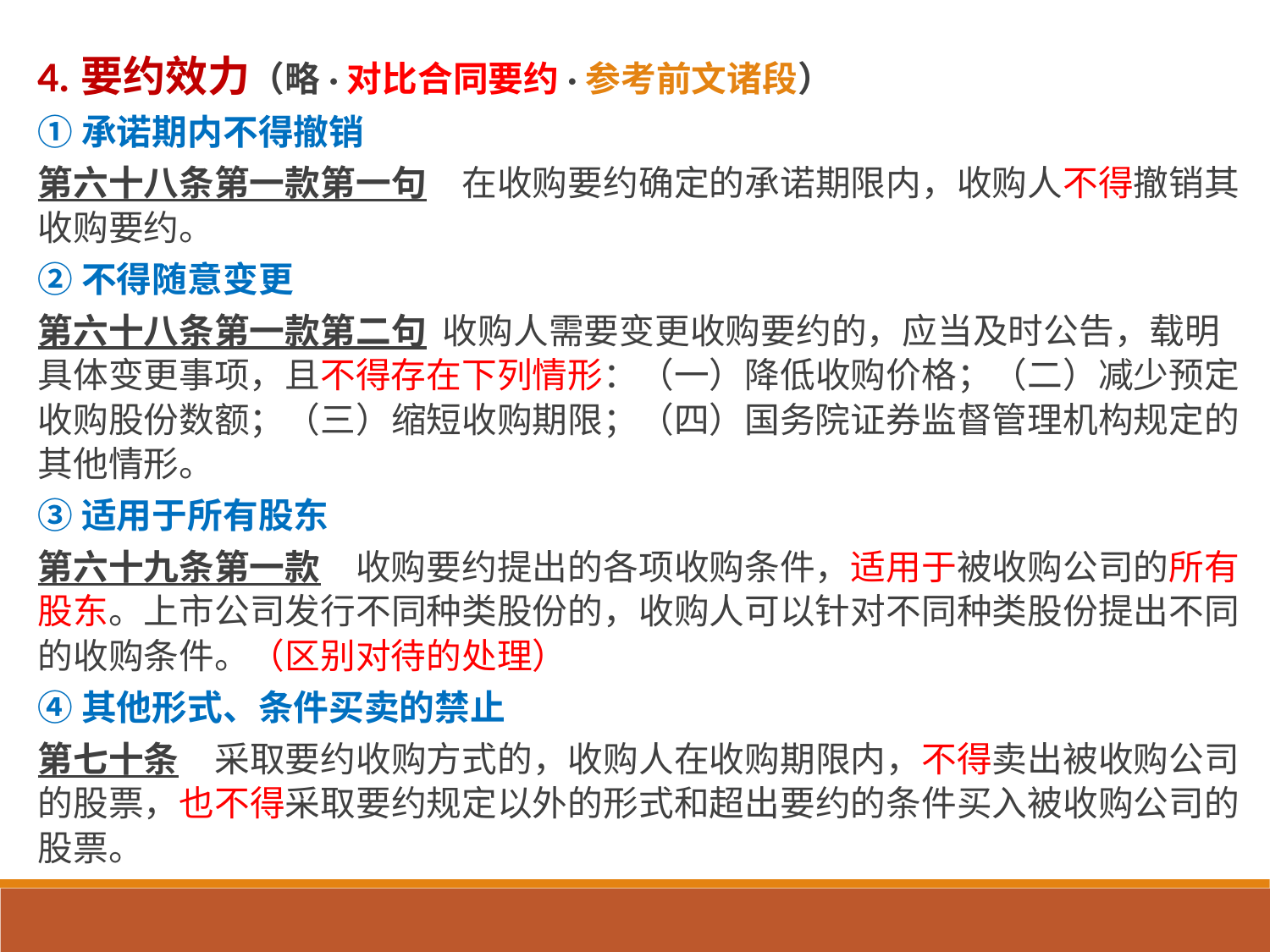

4.要约效力（略·对比合同要约·参考前文诸段）
①承诺期内不得撤销
第六十八条第一款第一句　在收购要约确定的承诺期限内，收购人不得撤销其收购要约。
②不得随意变更
第六十八条第一款第二句  收购人需要变更收购要约的，应当及时公告，载明具体变更事项，且不得存在下列情形：（一）降低收购价格；（二）减少预定收购股份数额；（三）缩短收购期限；（四）国务院证券监督管理机构规定的其他情形。
③适用于所有股东
第六十九条第一款　收购要约提出的各项收购条件，适用于被收购公司的所有股东。上市公司发行不同种类股份的，收购人可以针对不同种类股份提出不同的收购条件。（区别对待的处理）
④其他形式、条件买卖的禁止
第七十条　采取要约收购方式的，收购人在收购期限内，不得卖出被收购公司的股票，也不得采取要约规定以外的形式和超出要约的条件买入被收购公司的股票。